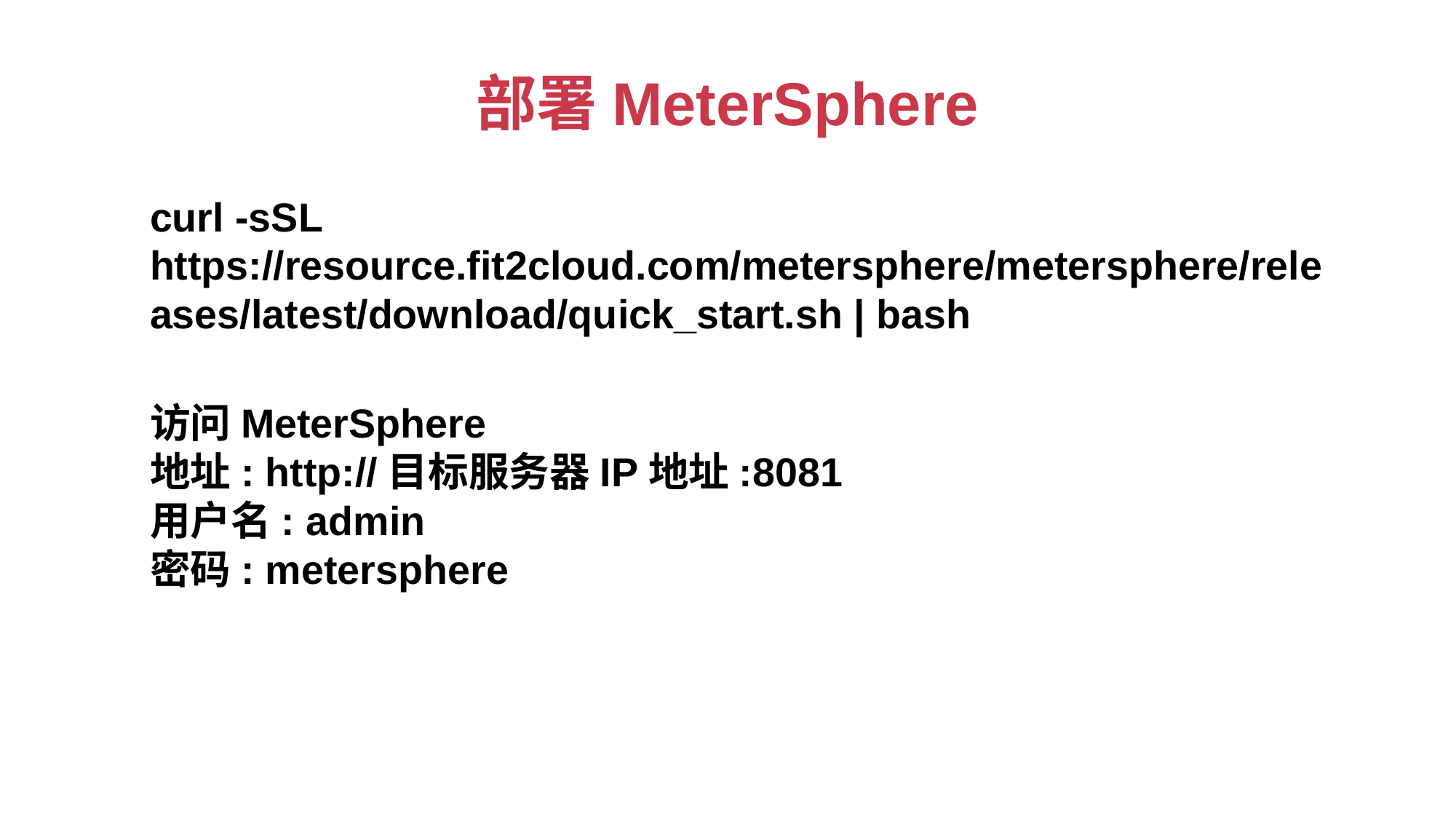

# 部署MeterSphere
curl -sSL   https://resource.fit2cloud.com/metersphere/metersphere/releases/latest/download/quick_start.sh | bash

访问MeterSphere
地址: http://目标服务器IP地址:8081
用户名: admin
密码: metersphere